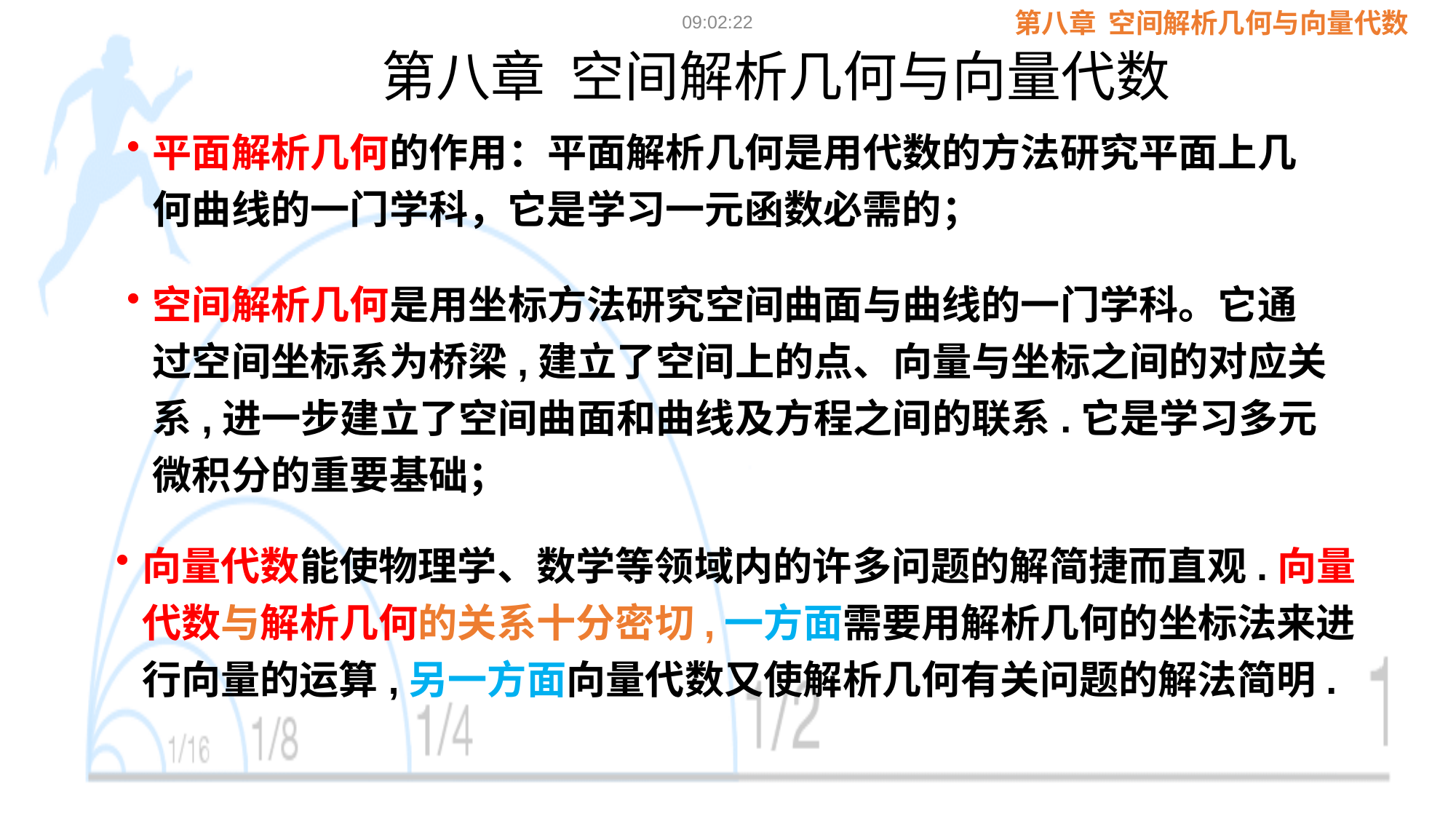

09:02:22
第八章  空间解析几何与向量代数
平面解析几何的作用：平面解析几何是用代数的方法研究平面上几何曲线的一门学科，它是学习一元函数必需的；
空间解析几何是用坐标方法研究空间曲面与曲线的一门学科。它通过空间坐标系为桥梁,建立了空间上的点、向量与坐标之间的对应关系,进一步建立了空间曲面和曲线及方程之间的联系.它是学习多元微积分的重要基础；
向量代数能使物理学、数学等领域内的许多问题的解简捷而直观.向量代数与解析几何的关系十分密切,一方面需要用解析几何的坐标法来进行向量的运算,另一方面向量代数又使解析几何有关问题的解法简明.